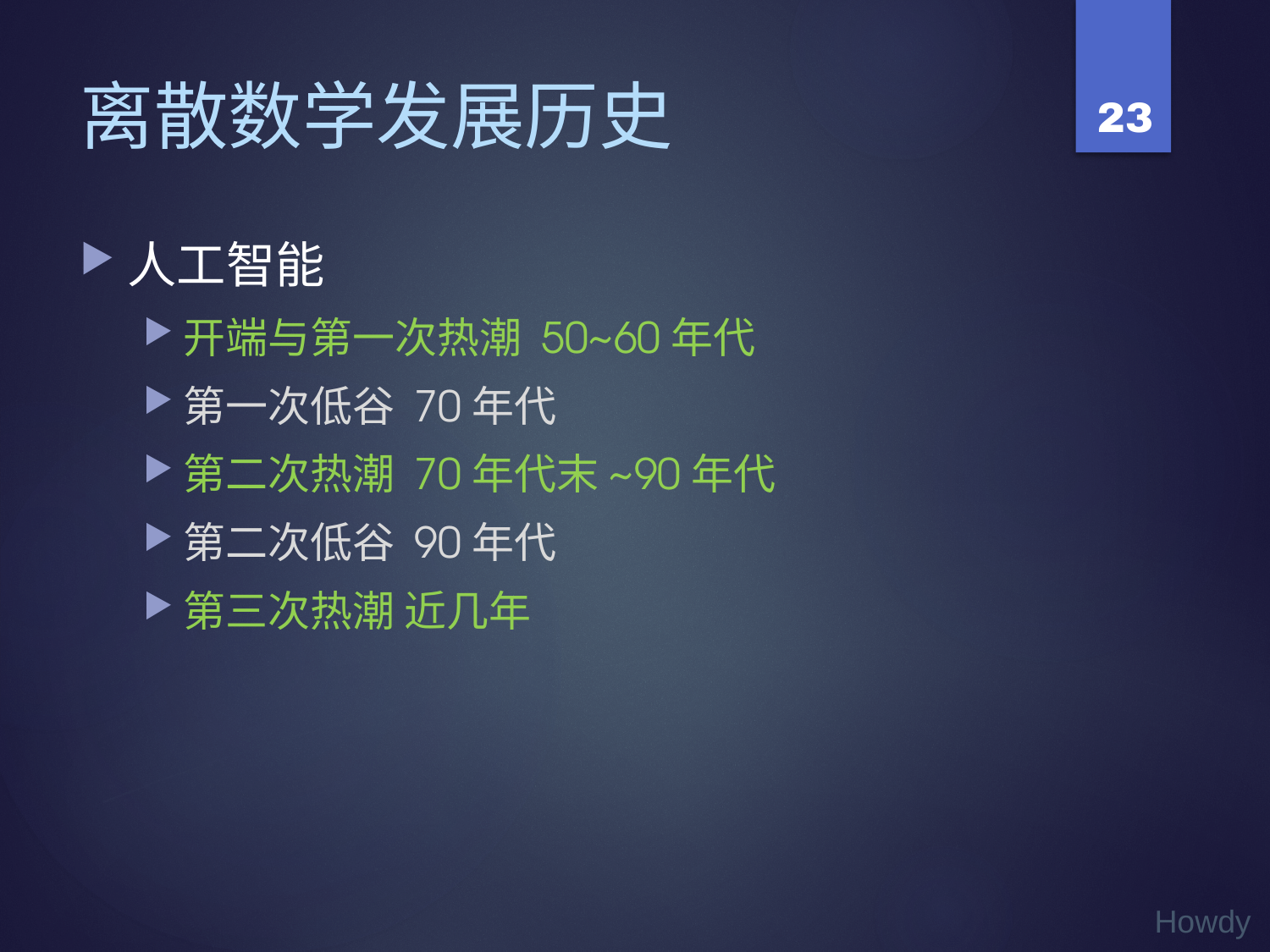

23
# 离散数学发展历史
人工智能
开端与第一次热潮 50~60年代
第一次低谷 70年代
第二次热潮 70年代末~90年代
第二次低谷 90年代
第三次热潮 近几年